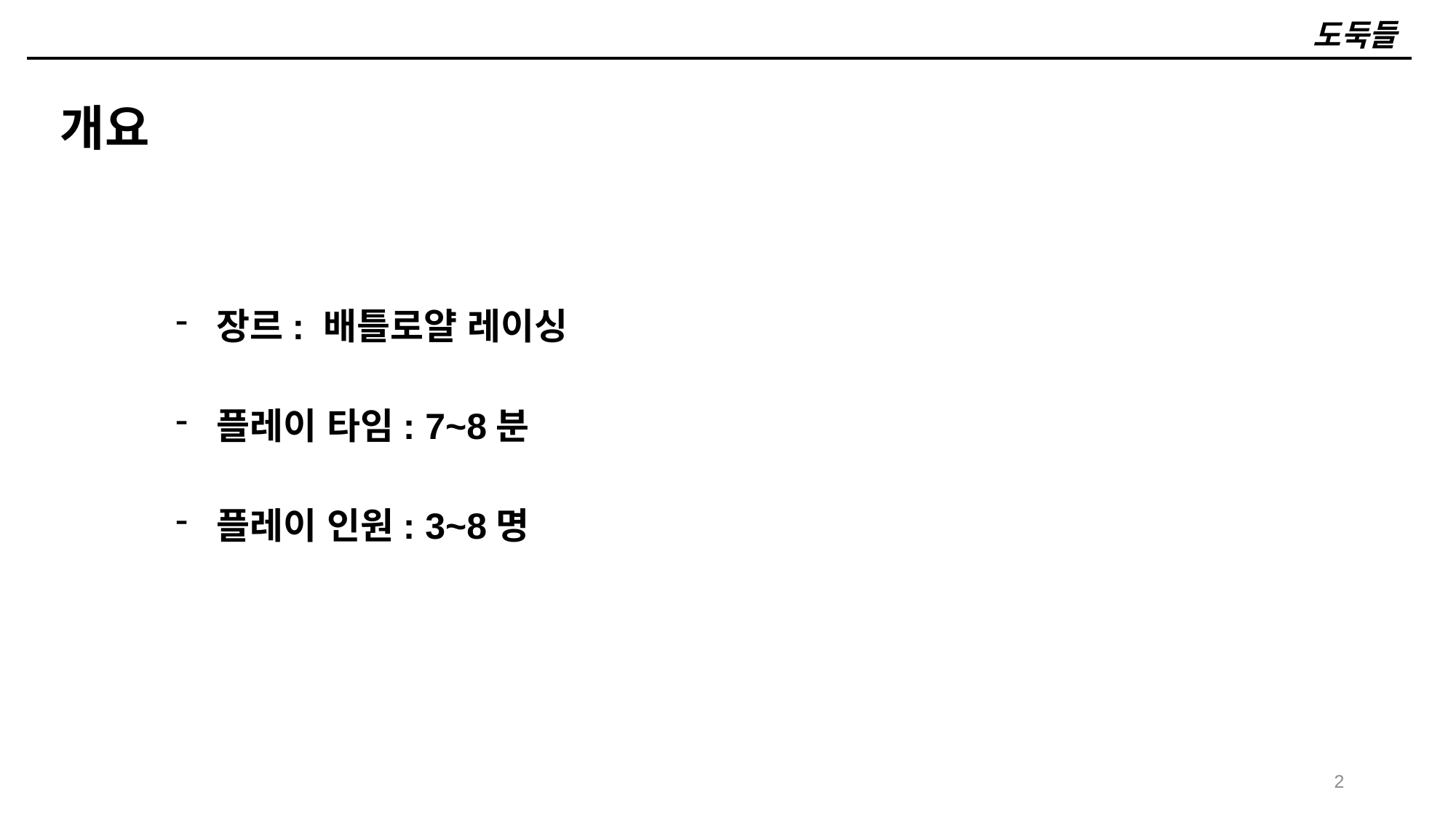

# 도둑들
개요
장르: 배틀로얄 레이싱
플레이 타임: 7~8분
플레이 인원: 3~8명
2